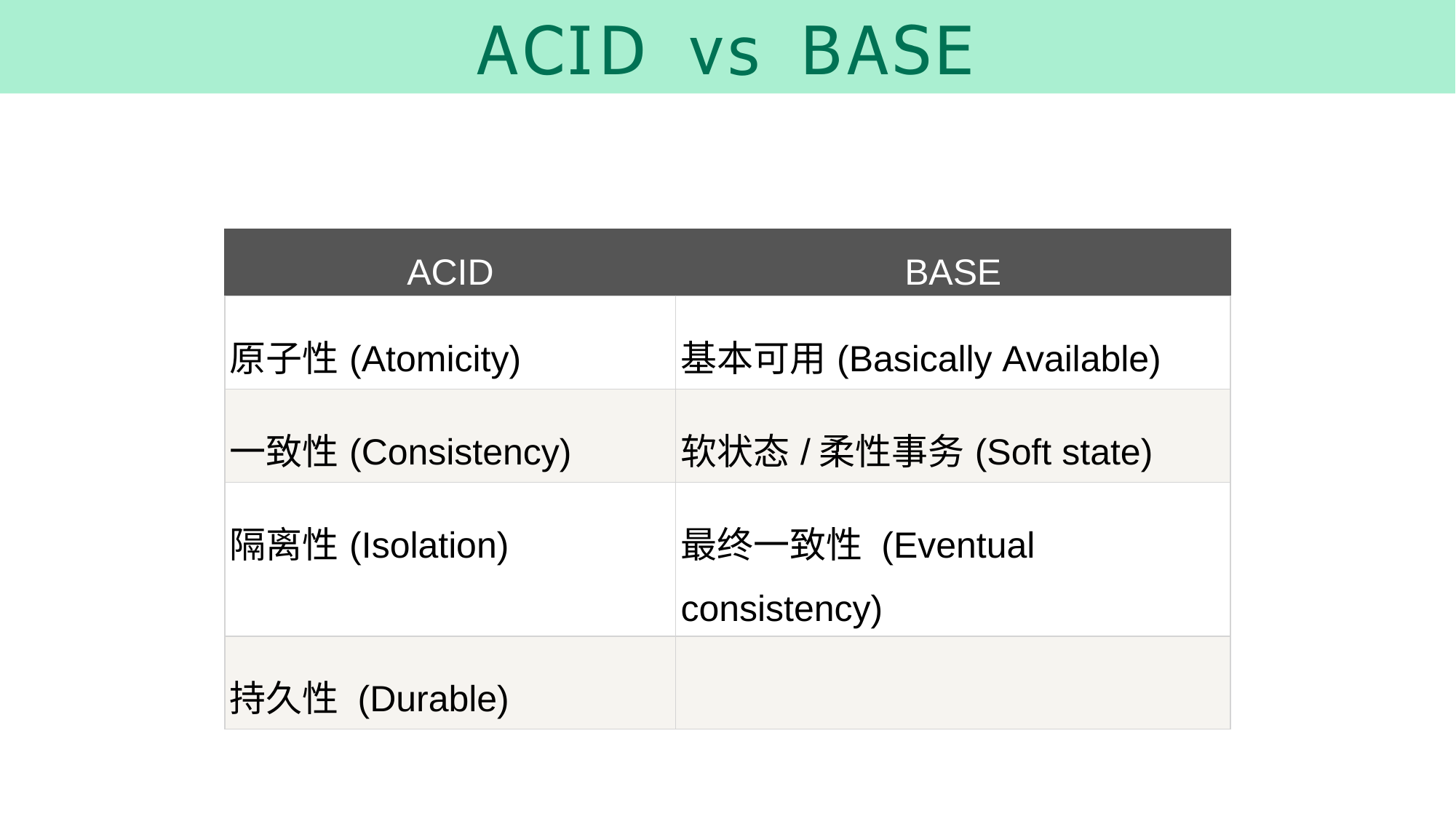

# ACID  vs  BASE
| ACID | BASE |
| --- | --- |
| 原子性(Atomicity) | 基本可用(Basically Available) |
| 一致性(Consistency) | 软状态/柔性事务(Soft state) |
| 隔离性(Isolation) | 最终一致性 (Eventual consistency) |
| 持久性 (Durable) |  |